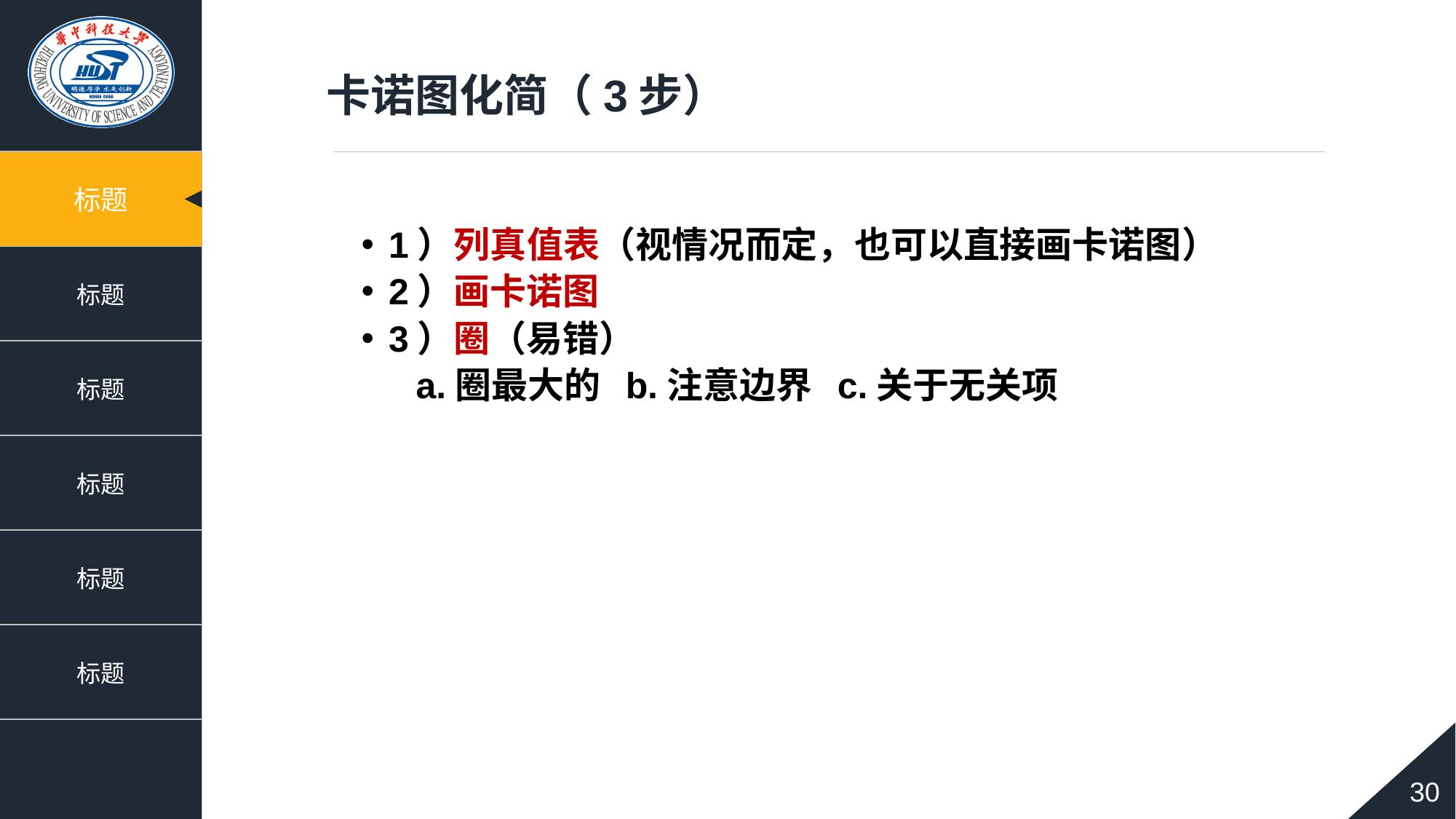

卡诺图化简（3步）
1）列真值表（视情况而定，也可以直接画卡诺图）
2）画卡诺图
3）圈（易错）
a.圈最大的  b.注意边界  c.关于无关项